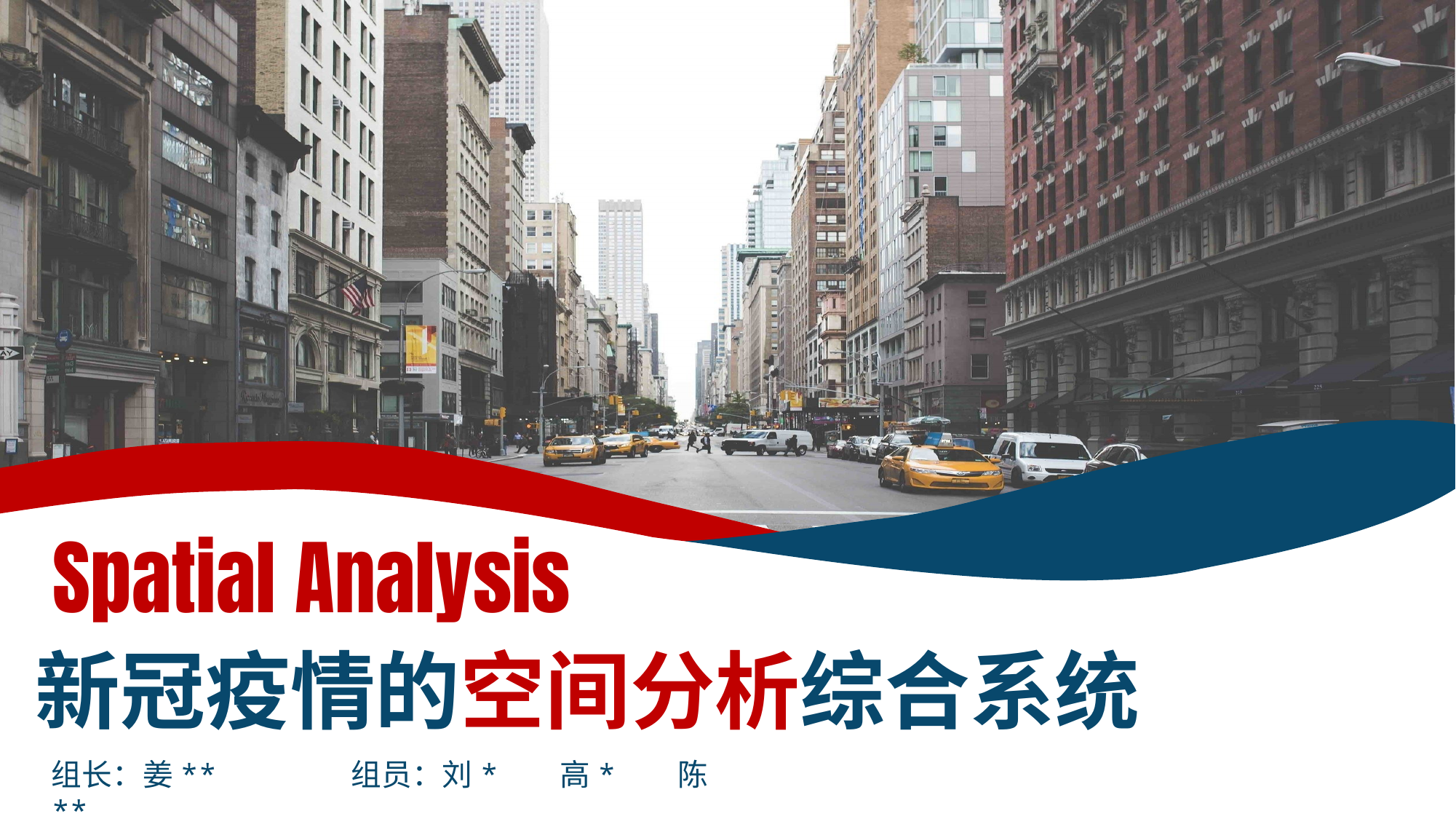

Spatial Analysis
新冠疫情的空间分析综合系统
组长：姜**       组员：刘*   高*   陈**